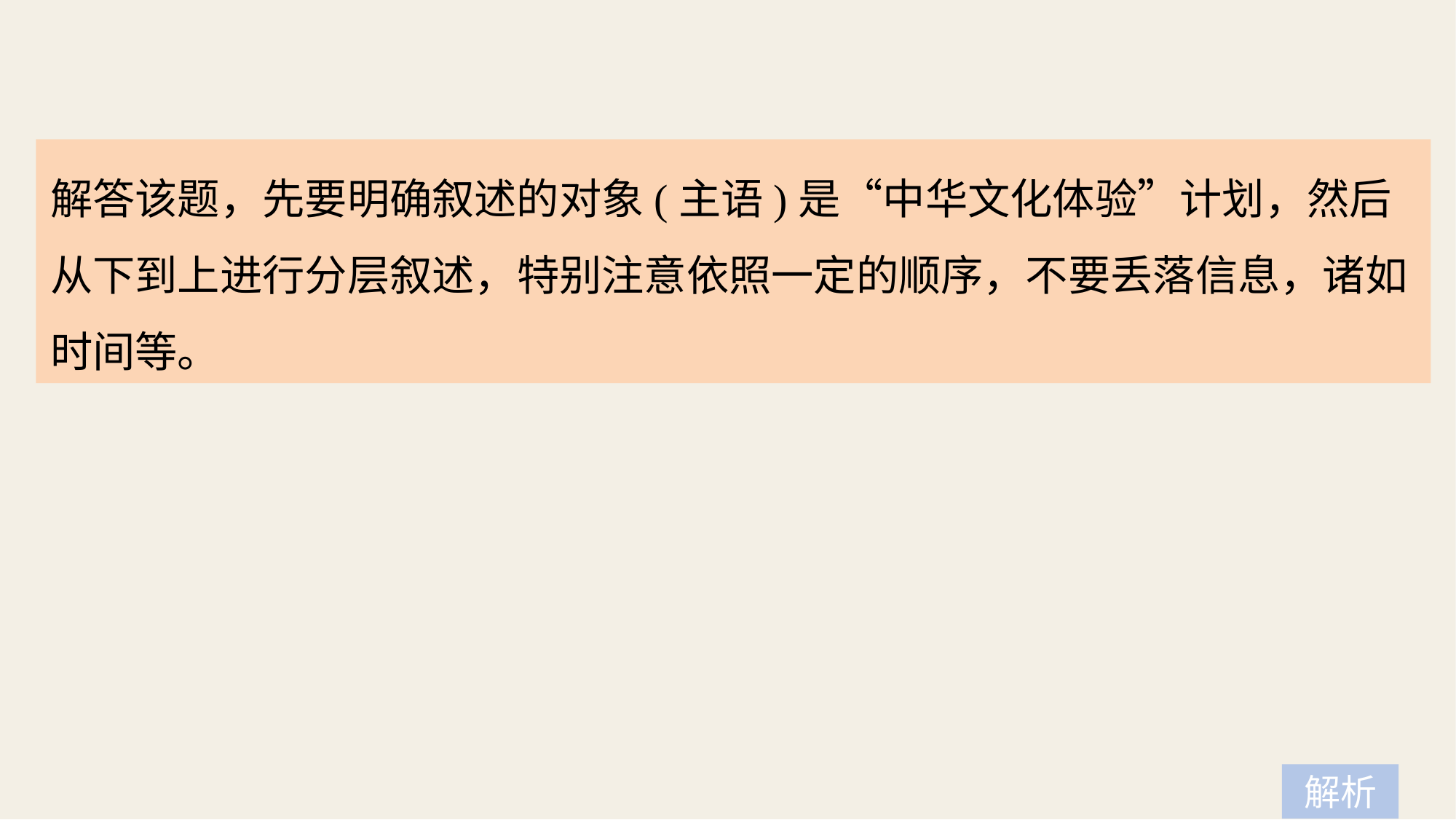

解答该题，先要明确叙述的对象(主语)是“中华文化体验”计划，然后从下到上进行分层叙述，特别注意依照一定的顺序，不要丢落信息，诸如时间等。
解析